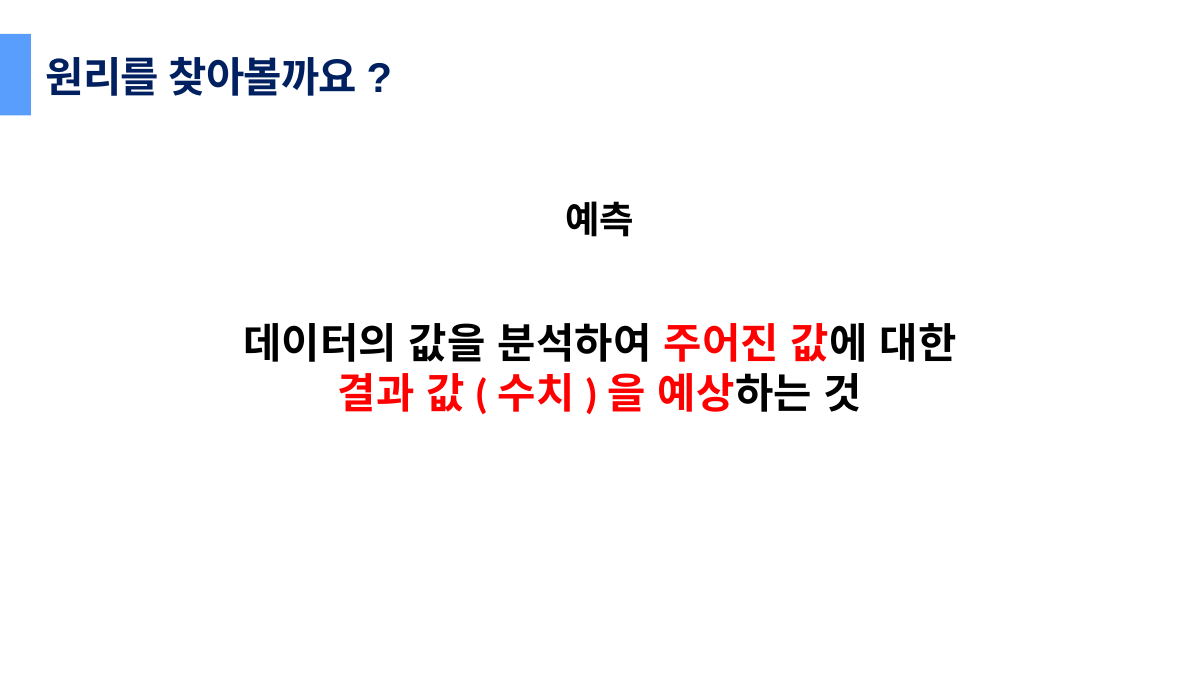

원리를 찾아볼까요?
예측
데이터의 값을 분석하여 주어진 값에 대한
결과 값(수치)을 예상하는 것